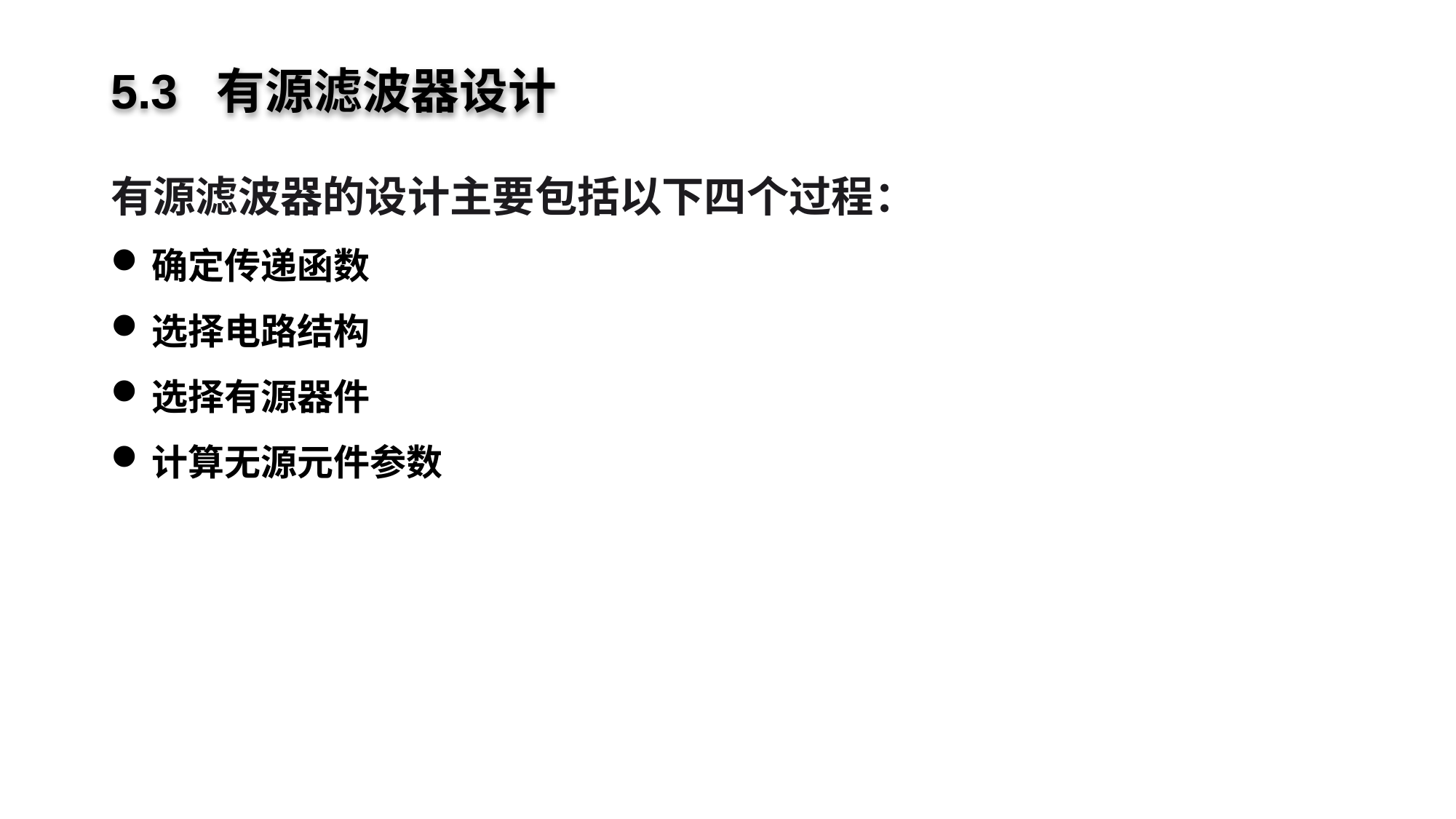

# 5.3  有源滤波器设计
有源滤波器的设计主要包括以下四个过程：
确定传递函数
选择电路结构
选择有源器件
计算无源元件参数